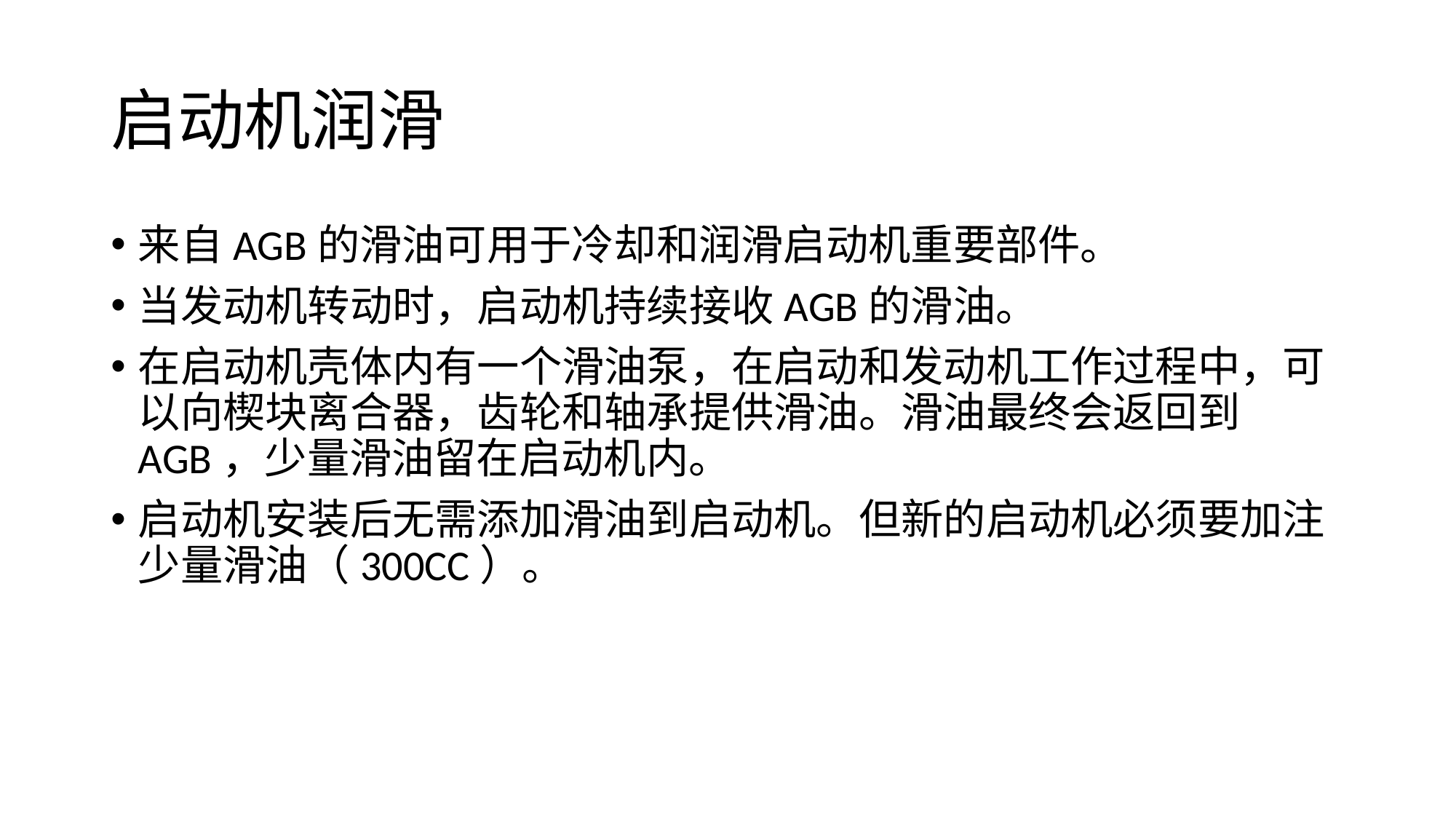

# 启动机润滑
来自AGB的滑油可用于冷却和润滑启动机重要部件。
当发动机转动时，启动机持续接收AGB的滑油。
在启动机壳体内有一个滑油泵，在启动和发动机工作过程中，可以向楔块离合器，齿轮和轴承提供滑油。滑油最终会返回到AGB，少量滑油留在启动机内。
启动机安装后无需添加滑油到启动机。但新的启动机必须要加注少量滑油（300CC）。